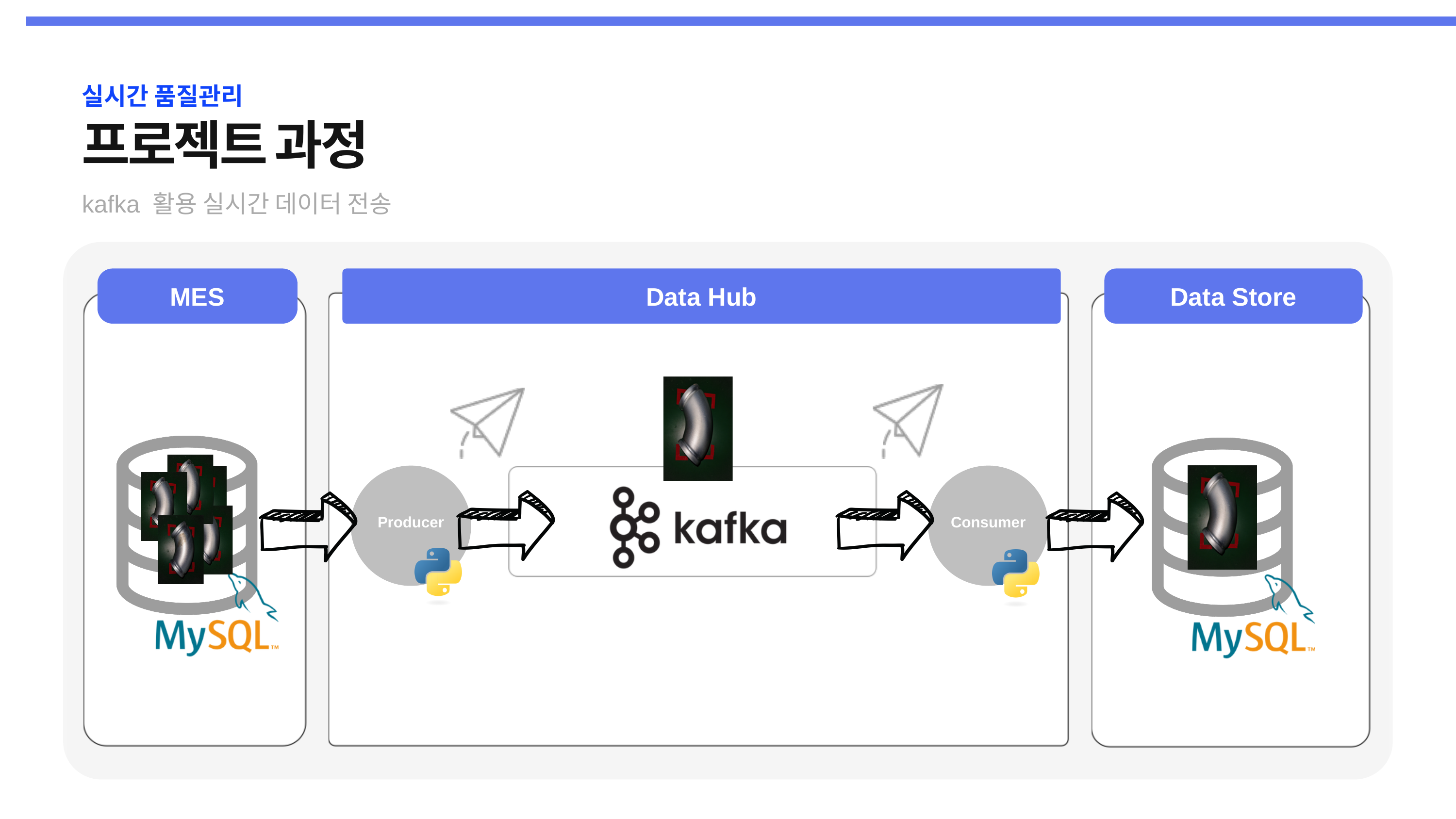

실시간 품질관리

프로젝트 과정

kafka 활용 실시간 데이터 전송

MES

Data Hub

Data Store

Producer

Consumer